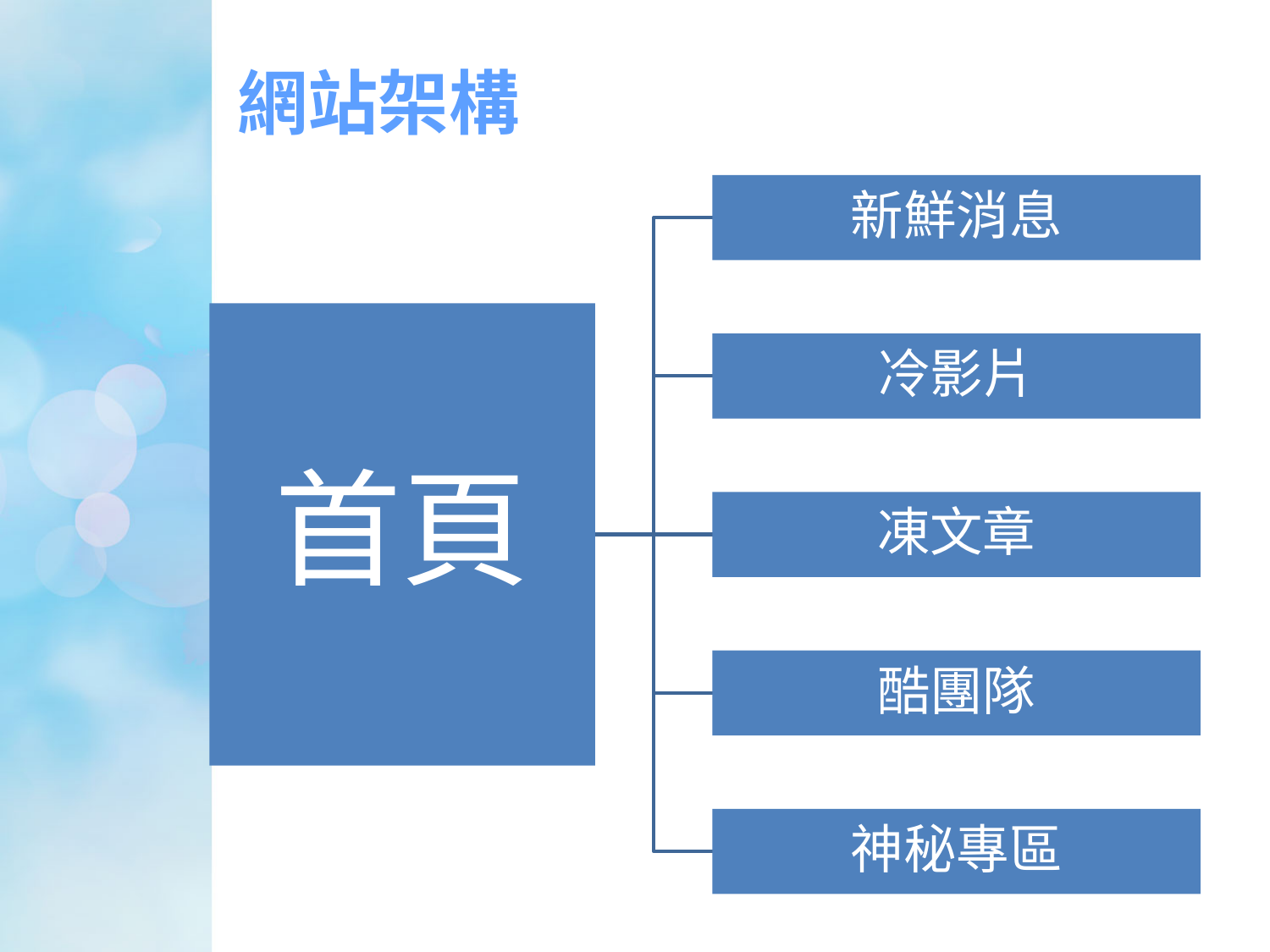

# 網站架構
首頁
新鮮消息
冷影片
凍文章
酷團隊
神秘專區